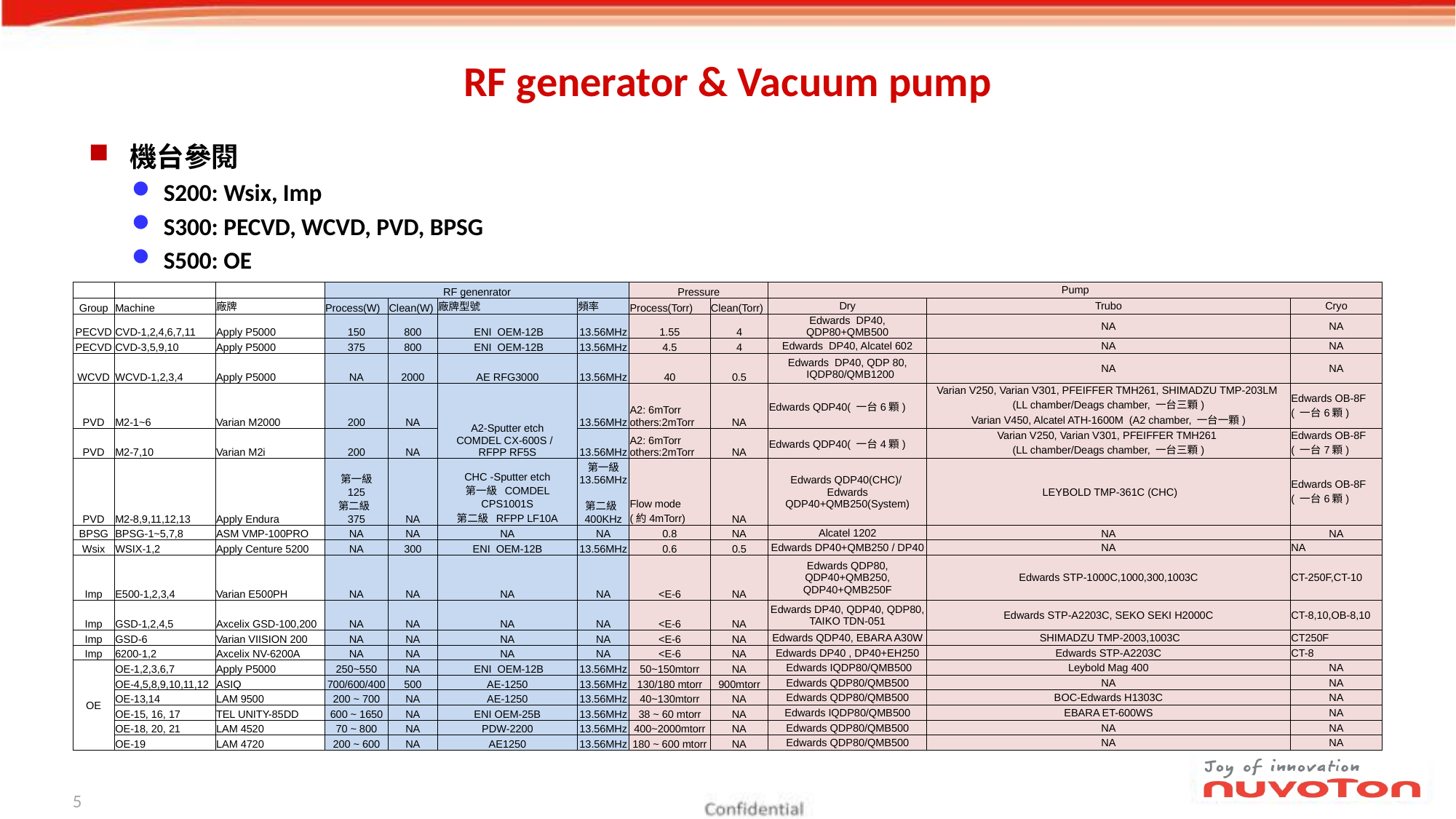

# RF generator & Vacuum pump
機台參閱
S200: Wsix, Imp
S300: PECVD, WCVD, PVD, BPSG
S500: OE

|  |  |  | RF genenrator |  |  |  | Pressure |  | Pump |  |  |
| --- | --- | --- | --- | --- | --- | --- | --- | --- | --- | --- | --- |
| Group | Machine | 廠牌 | Process(W) | Clean(W) | 廠牌型號 | 頻率 | Process(Torr) | Clean(Torr) | Dry | Trubo | Cryo |
| PECVD | CVD-1,2,4,6,7,11 | Apply P5000 | 150 | 800 | ENI OEM-12B | 13.56MHz | 1.55 | 4 | Edwards DP40, QDP80+QMB500 | NA | NA |
| PECVD | CVD-3,5,9,10 | Apply P5000 | 375 | 800 | ENI OEM-12B | 13.56MHz | 4.5 | 4 | Edwards DP40, Alcatel 602 | NA | NA |
| WCVD | WCVD-1,2,3,4 | Apply P5000 | NA | 2000 | AE RFG3000 | 13.56MHz | 40 | 0.5 | Edwards DP40, QDP 80, IQDP80/QMB1200 | NA | NA |
| PVD | M2-1~6 | Varian M2000 | 200 | NA | A2-Sputter etch COMDEL CX-600S / RFPP RF5S | 13.56MHz | A2: 6mTorr others:2mTorr | NA | Edwards QDP40( 一台6顆) | Varian V250, Varian V301, PFEIFFER TMH261, SHIMADZU TMP-203LM (LL chamber/Deags chamber, 一台三顆) Varian V450, Alcatel ATH-1600M (A2 chamber, 一台一顆) | Edwards OB-8F ( 一台6顆) |
| PVD | M2-7,10 | Varian M2i | 200 | NA |  | 13.56MHz | A2: 6mTorr others:2mTorr | NA | Edwards QDP40( 一台4顆) | Varian V250, Varian V301, PFEIFFER TMH261 (LL chamber/Deags chamber, 一台三顆) | Edwards OB-8F ( 一台7顆) |
| PVD | M2-8,9,11,12,13 | Apply Endura | 第一級 125 第二級 375 | NA | CHC -Sputter etch 第一級 COMDEL CPS1001S 第二級 RFPP LF10A | 第一級 13.56MHz 第二級 400KHz | Flow mode (約4mTorr) | NA | Edwards QDP40(CHC)/ Edwards QDP40+QMB250(System) | LEYBOLD TMP-361C (CHC) | Edwards OB-8F ( 一台6顆) |
| BPSG | BPSG-1~5,7,8 | ASM VMP-100PRO | NA | NA | NA | NA | 0.8 | NA | Alcatel 1202 | NA | NA |
| Wsix | WSIX-1,2 | Apply Centure 5200 | NA | 300 | ENI OEM-12B | 13.56MHz | 0.6 | 0.5 | Edwards DP40+QMB250 / DP40 | NA | NA |
| Imp | E500-1,2,3,4 | Varian E500PH | NA | NA | NA | NA | <E-6 | NA | Edwards QDP80, QDP40+QMB250, QDP40+QMB250F | Edwards STP-1000C,1000,300,1003C | CT-250F,CT-10 |
| Imp | GSD-1,2,4,5 | Axcelix GSD-100,200 | NA | NA | NA | NA | <E-6 | NA | Edwards DP40, QDP40, QDP80, TAIKO TDN-051 | Edwards STP-A2203C, SEKO SEKI H2000C | CT-8,10,OB-8,10 |
| Imp | GSD-6 | Varian VIISION 200 | NA | NA | NA | NA | <E-6 | NA | Edwards QDP40, EBARA A30W | SHIMADZU TMP-2003,1003C | CT250F |
| Imp | 6200-1,2 | Axcelix NV-6200A | NA | NA | NA | NA | <E-6 | NA | Edwards DP40 , DP40+EH250 | Edwards STP-A2203C | CT-8 |
| OE | OE-1,2,3,6,7 | Apply P5000 | 250~550 | NA | ENI OEM-12B | 13.56MHz | 50~150mtorr | NA | Edwards IQDP80/QMB500 | Leybold Mag 400 | NA |
|  | OE-4,5,8,9,10,11,12 | ASIQ | 700/600/400 | 500 | AE-1250 | 13.56MHz | 130/180 mtorr | 900mtorr | Edwards QDP80/QMB500 | NA | NA |
|  | OE-13,14 | LAM 9500 | 200 ~ 700 | NA | AE-1250 | 13.56MHz | 40~130mtorr | NA | Edwards QDP80/QMB500 | BOC-Edwards H1303C | NA |
|  | OE-15, 16, 17 | TEL UNITY-85DD | 600 ~ 1650 | NA | ENI OEM-25B | 13.56MHz | 38 ~ 60 mtorr | NA | Edwards IQDP80/QMB500 | EBARA ET-600WS | NA |
|  | OE-18, 20, 21 | LAM 4520 | 70 ~ 800 | NA | PDW-2200 | 13.56MHz | 400~2000mtorr | NA | Edwards QDP80/QMB500 | NA | NA |
|  | OE-19 | LAM 4720 | 200 ~ 600 | NA | AE1250 | 13.56MHz | 180 ~ 600 mtorr | NA | Edwards QDP80/QMB500 | NA | NA |
5